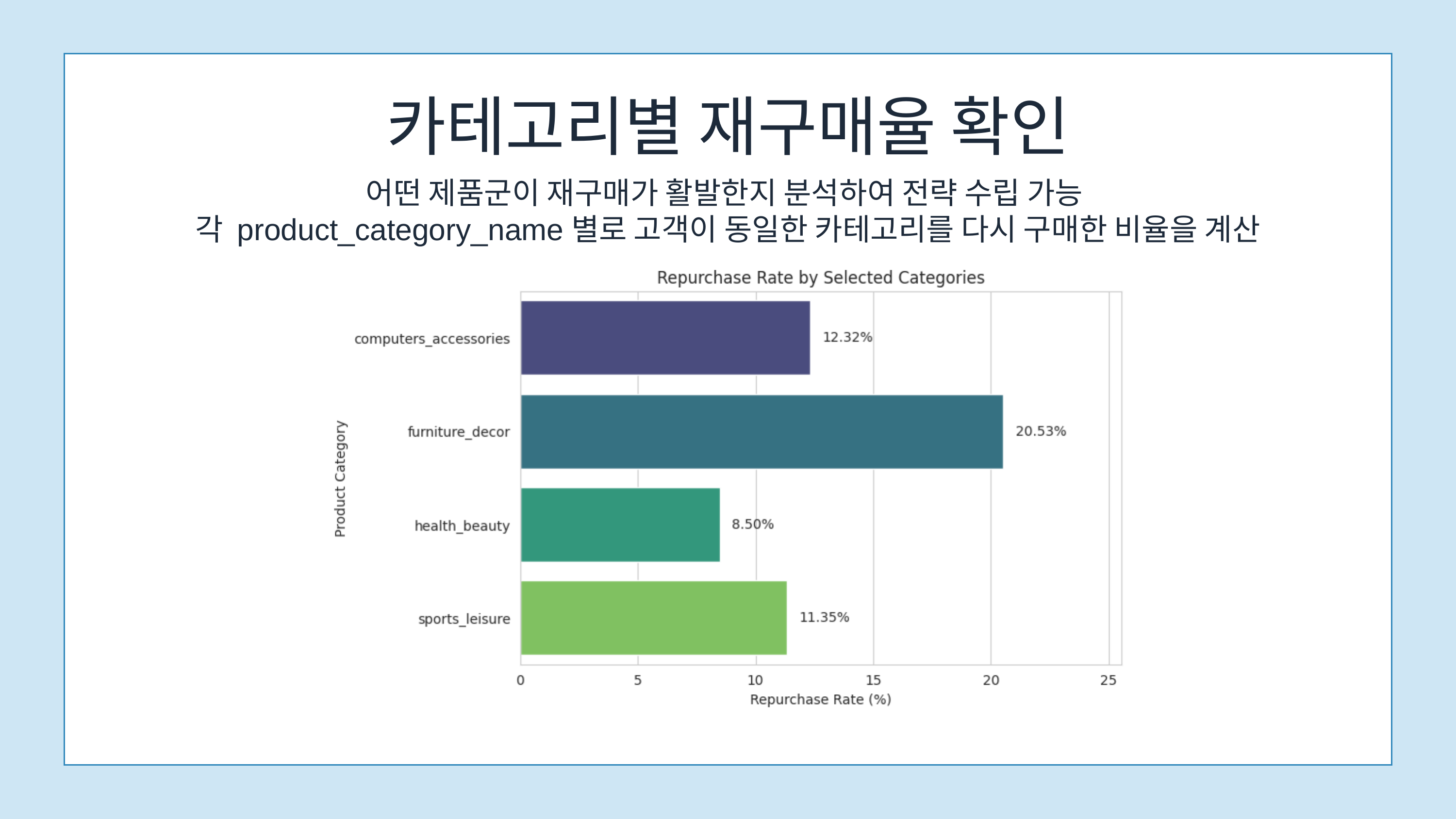

카테고리별 재구매율 확인
어떤 제품군이 재구매가 활발한지 분석하여 전략 수립 가능
각 product_category_name별로 고객이 동일한 카테고리를 다시 구매한 비율을 계산